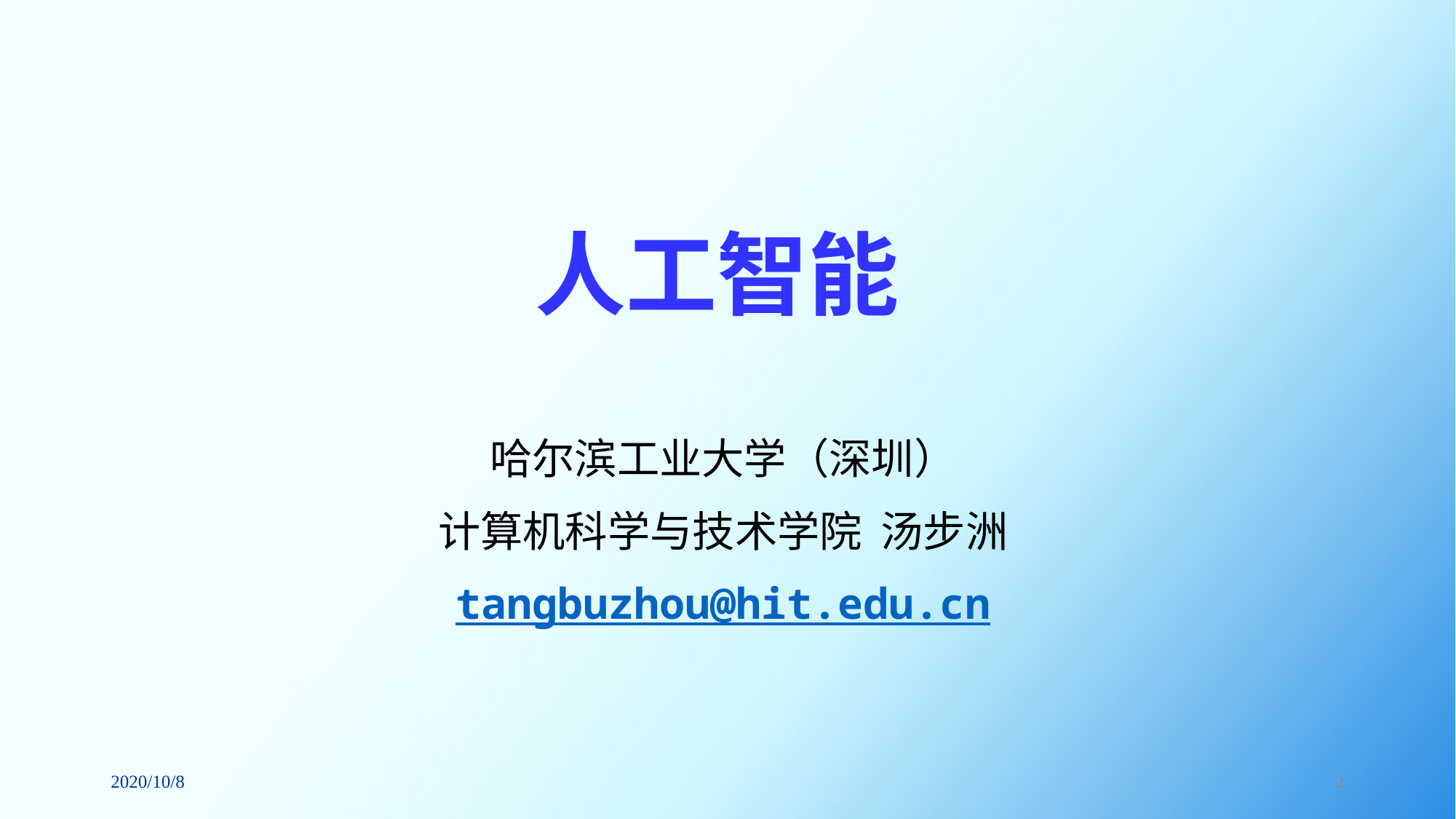

人工智能
哈尔滨工业大学（深圳）
计算机科学与技术学院  汤步洲
tangbuzhou@hit.edu.cn
2020/10/8
2